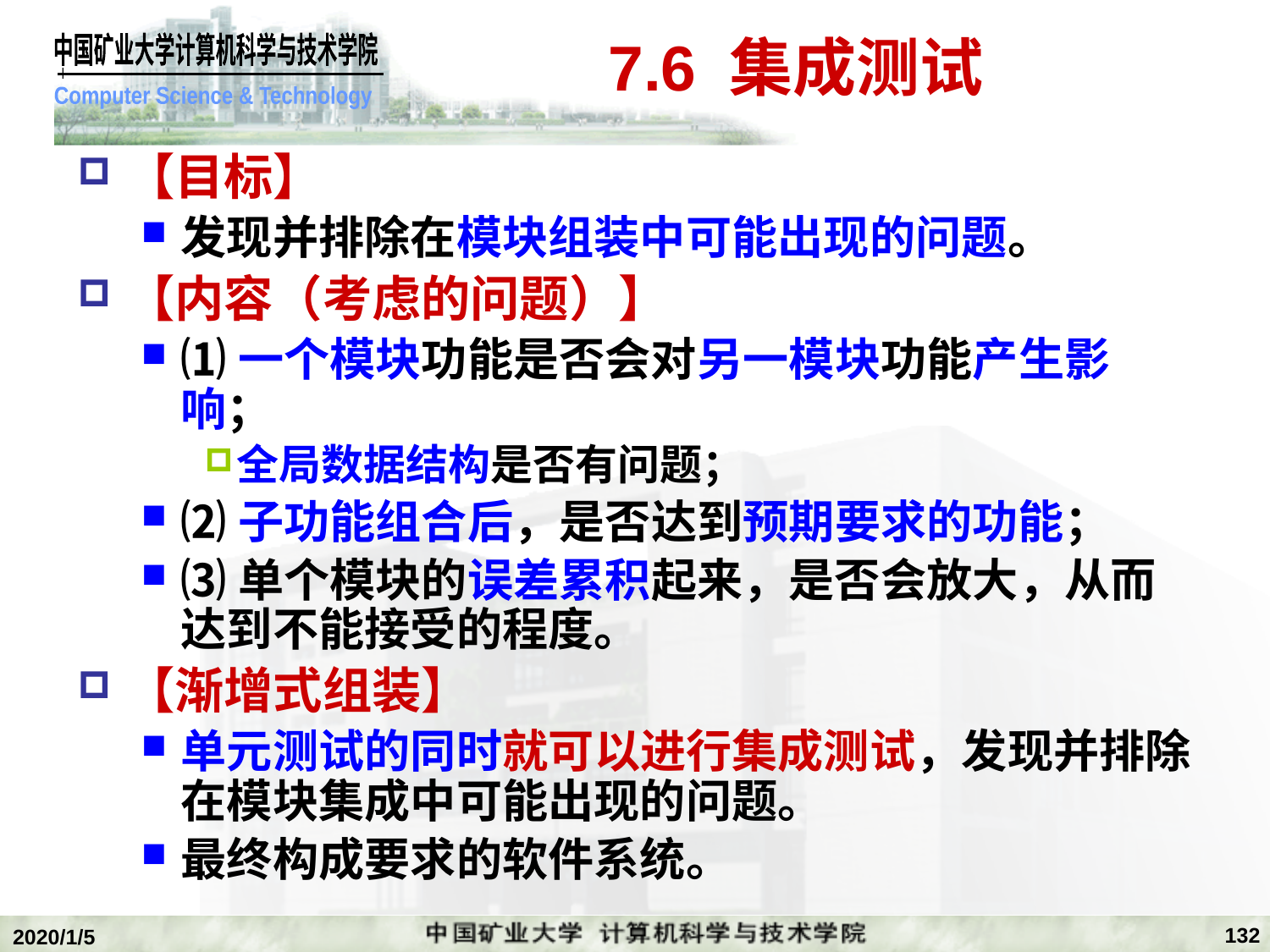

# 7.6 集成测试
【目标】
发现并排除在模块组装中可能出现的问题。
【内容（考虑的问题）】
⑴一个模块功能是否会对另一模块功能产生影响；
全局数据结构是否有问题；
⑵子功能组合后，是否达到预期要求的功能；
⑶单个模块的误差累积起来，是否会放大，从而达到不能接受的程度。
【渐增式组装】
单元测试的同时就可以进行集成测试，发现并排除在模块集成中可能出现的问题。
最终构成要求的软件系统。
132
2020/1/5